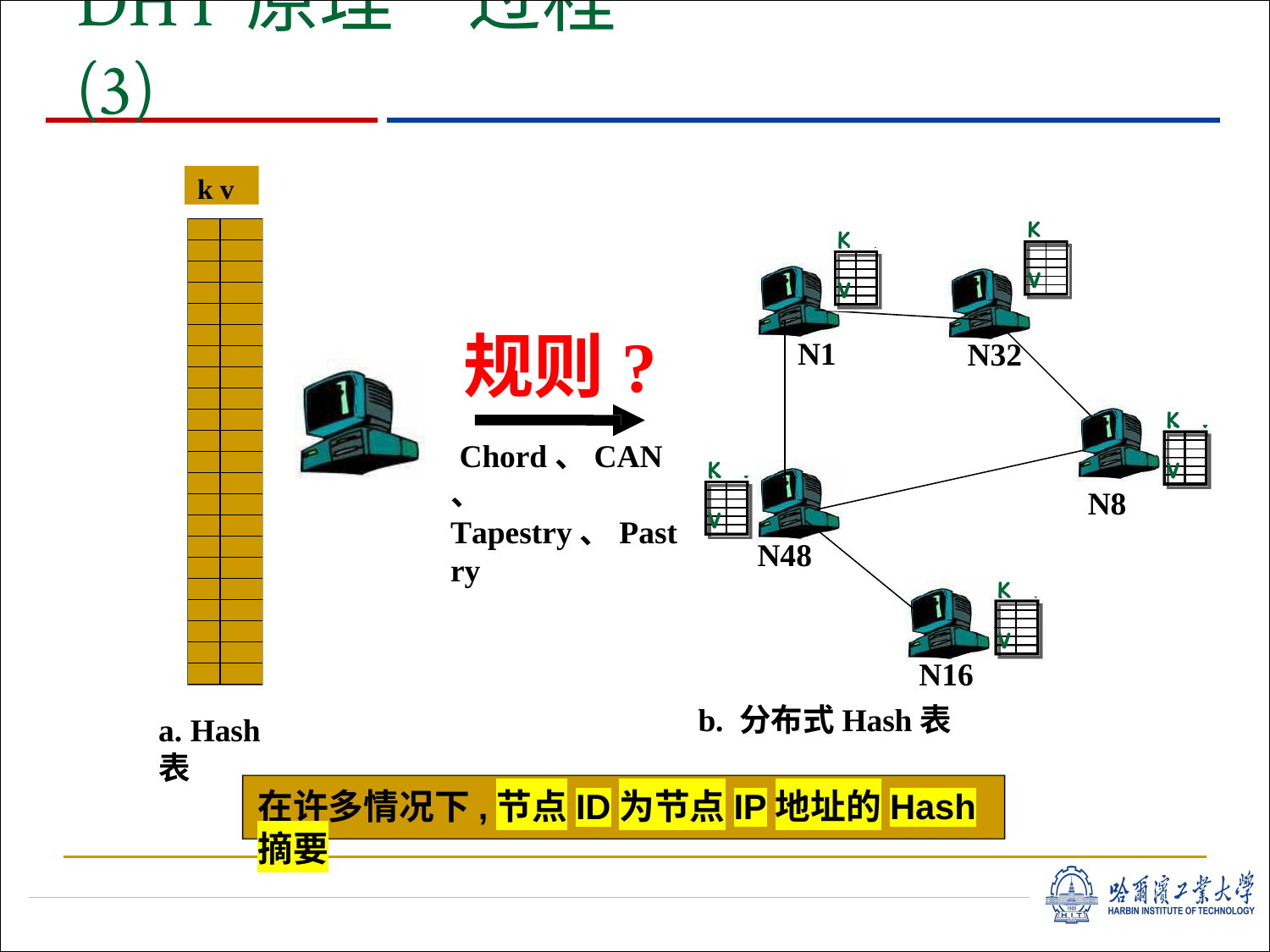

34

# DHT原理—过程 (3)
k v
K	V

|  |  |
| --- | --- |
|  |  |
|  |  |
|  |  |
|  |  |
|  |  |
|  |  |
|  |  |
|  |  |
|  |  |
|  |  |
|  |  |
|  |  |
|  |  |
|  |  |
|  |  |
|  |  |
|  |  |
|  |  |
|  |  |
|  |  |
|  |  |
K	V

规则?
Chord、CAN、 Tapestry、Pastry

N1
N32

K	V

K	V

N8

N48
K	V

N16
b. 分布式Hash表
a. Hash表

在许多情况下,节点ID为节点IP地址的Hash摘要